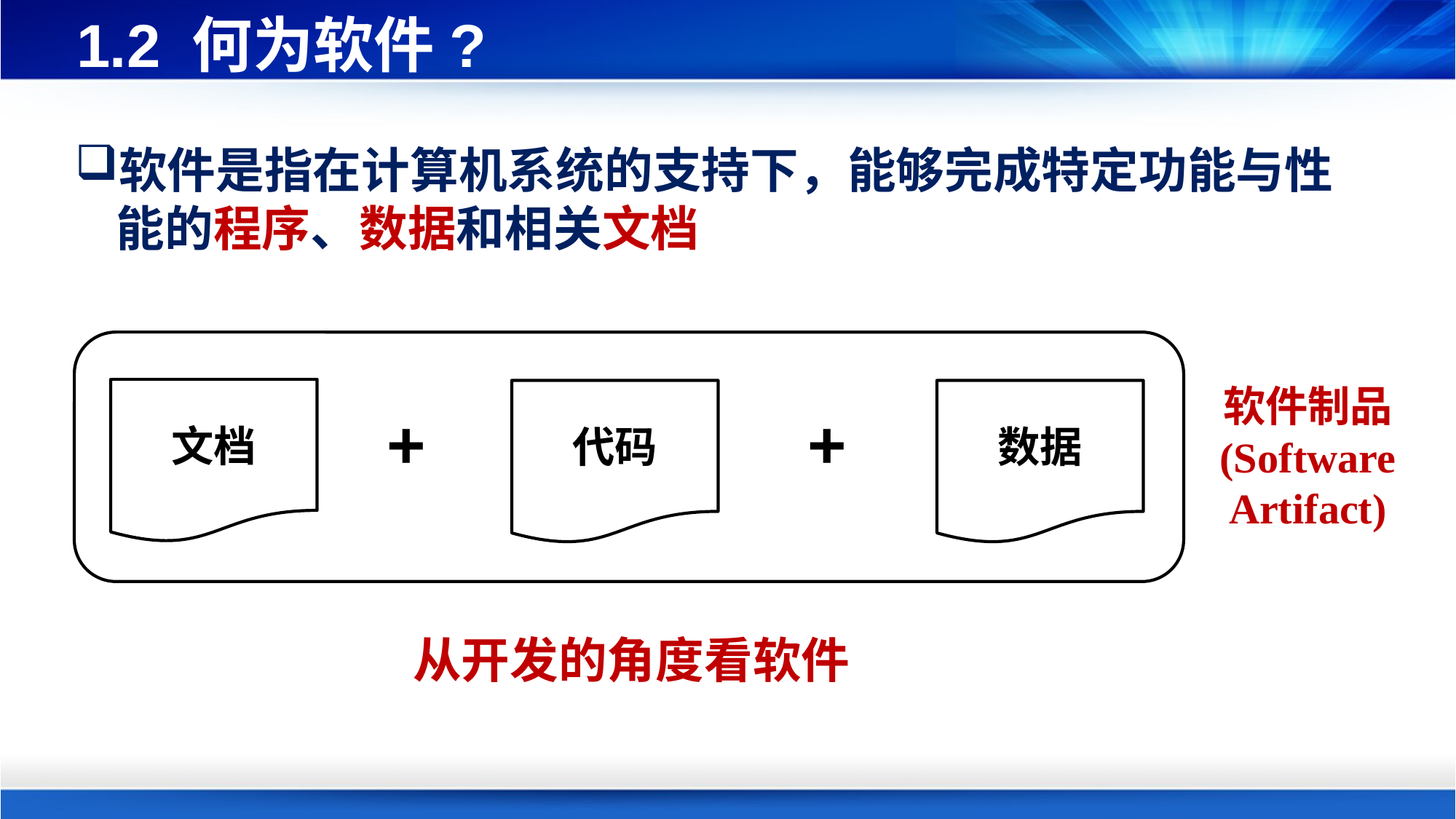

# 1.2 何为软件?
软件是指在计算机系统的支持下，能够完成特定功能与性能的程序、数据和相关文档

软件制品
(Software Artifact)
文档
代码
数据
+
+
从开发的角度看软件